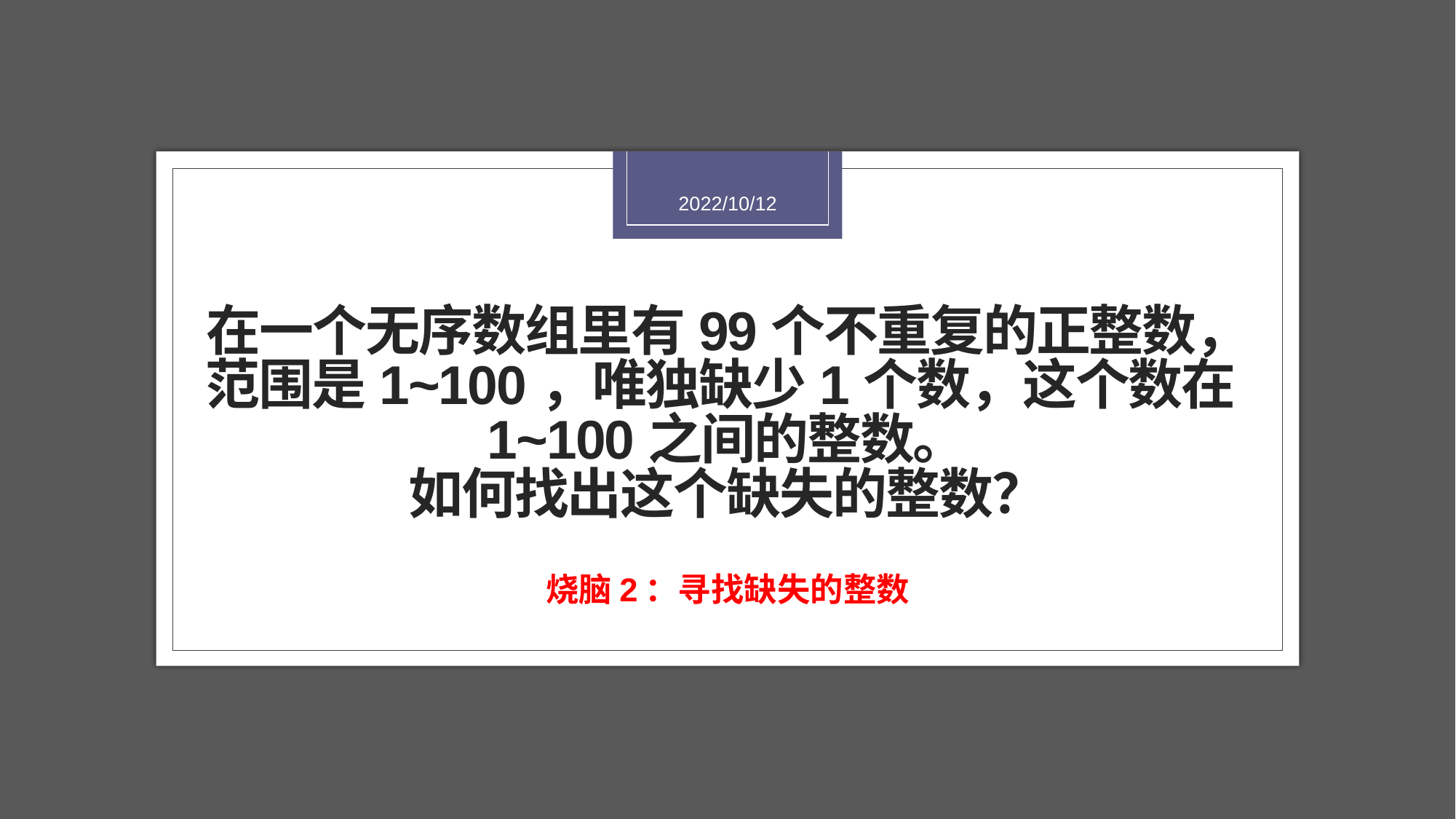

2022/10/12
# 在一个无序数组里有99个不重复的正整数，范围是1~100，唯独缺少1个数，这个数在1~100之间的整数。 如何找出这个缺失的整数？
烧脑2：寻找缺失的整数